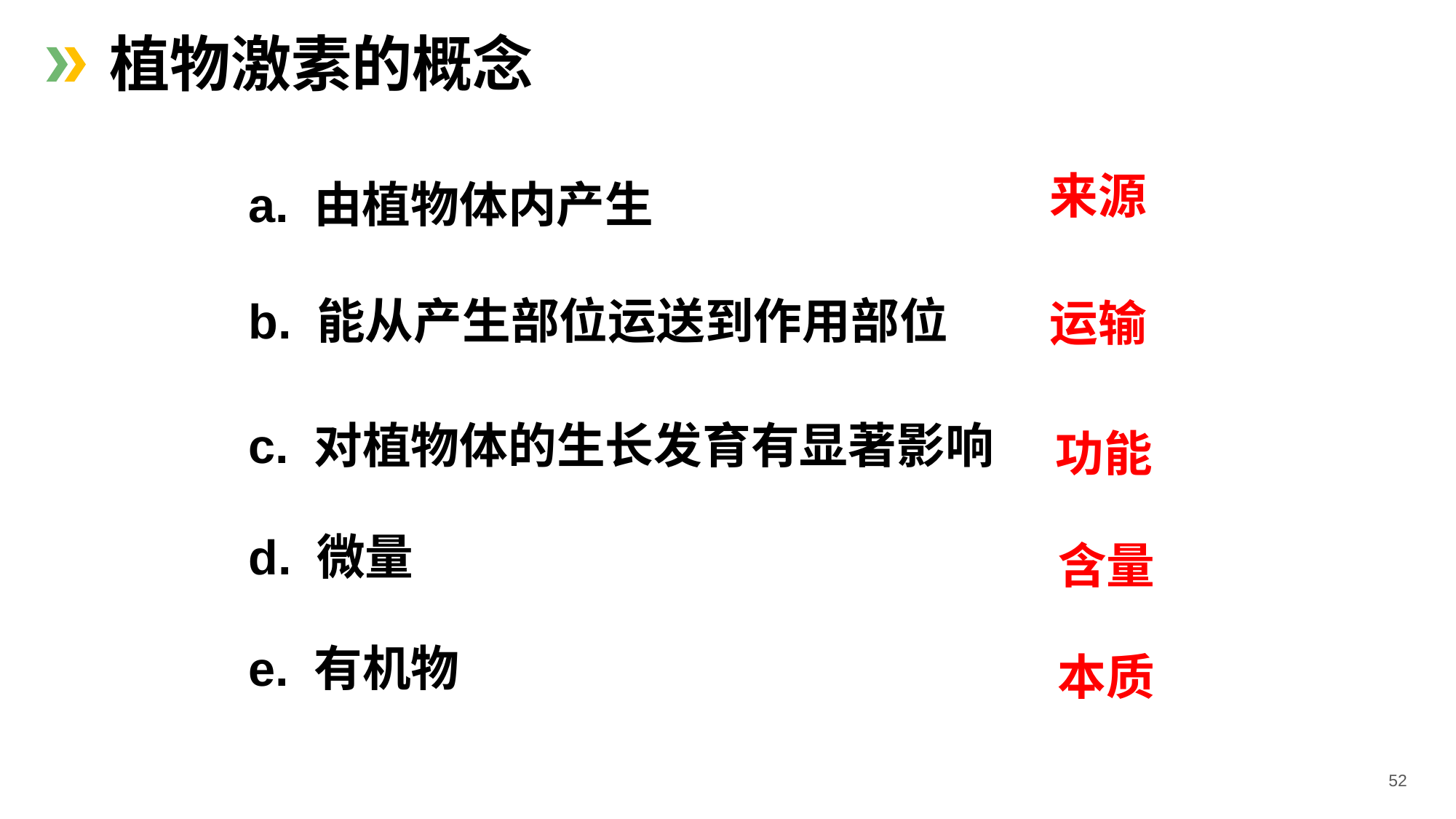

植物激素的概念
来源
a. 由植物体内产生
b. 能从产生部位运送到作用部位
运输
c. 对植物体的生长发育有显著影响
功能
d. 微量
含量
e. 有机物
本质
52